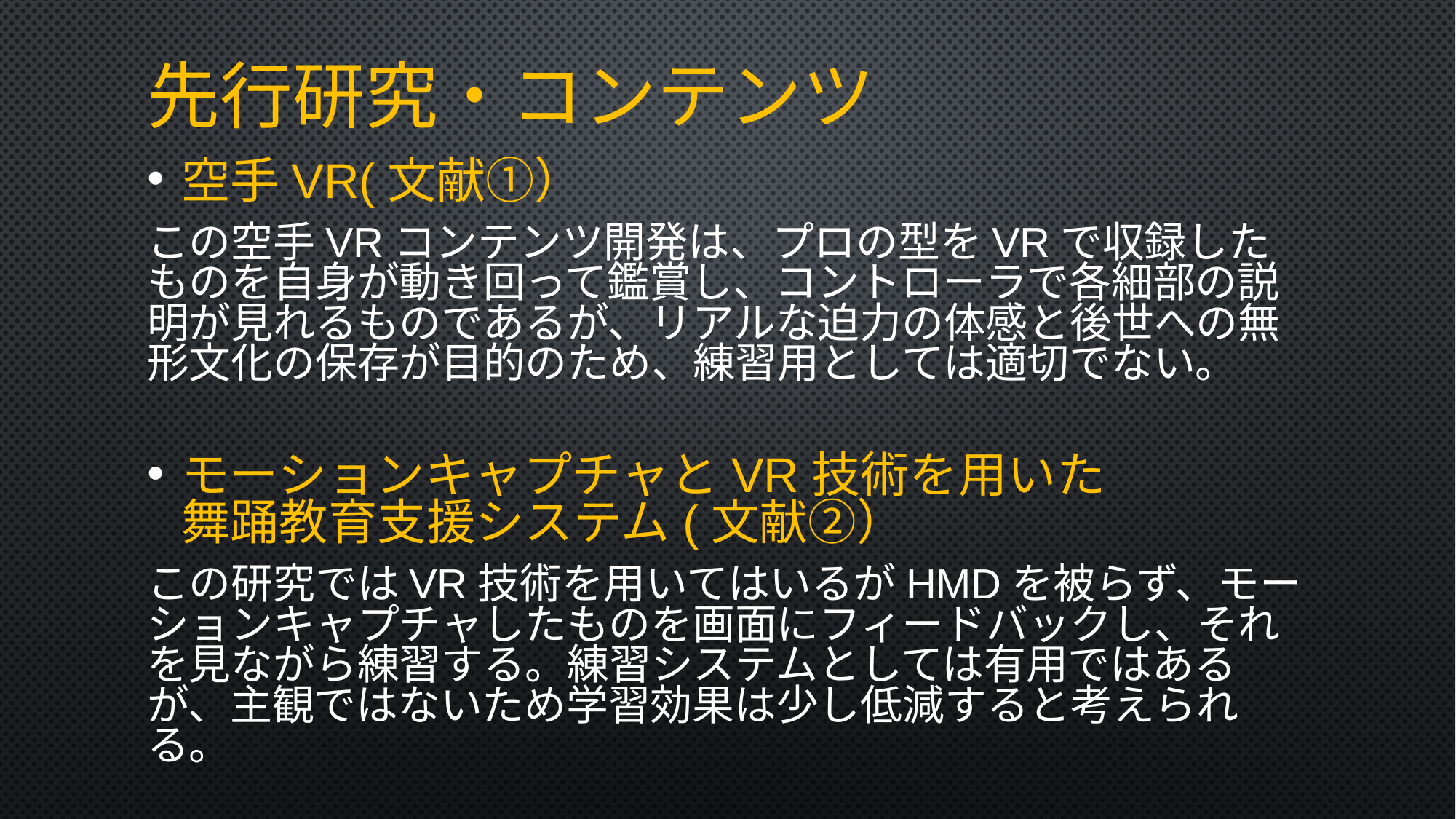

# 先行研究・コンテンツ
空手VR(文献①）
この空手VRコンテンツ開発は、プロの型をVRで収録したものを自身が動き回って鑑賞し、コントローラで各細部の説明が見れるものであるが、リアルな迫力の体感と後世への無形文化の保存が目的のため、練習用としては適切でない。

モーションキャプチャとVR技術を用いた　　　　舞踊教育支援システム(文献②）
この研究ではVR技術を用いてはいるがHMDを被らず、モーションキャプチャしたものを画面にフィードバックし、それを見ながら練習する。練習システムとしては有用ではあるが、主観ではないため学習効果は少し低減すると考えられる。